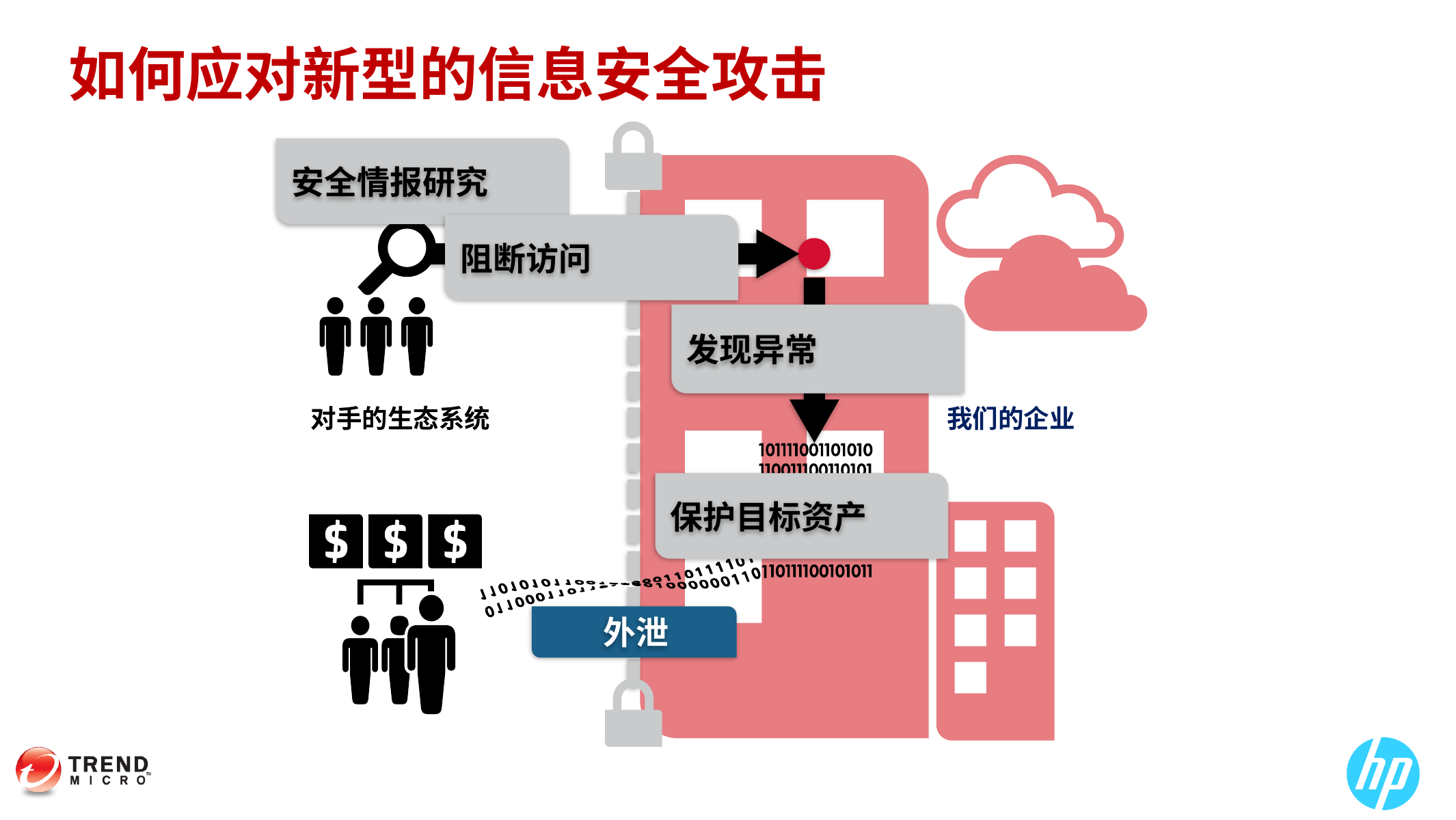

# 如何应对新型的信息安全攻击

安全情报研究

研究

阻断访问

渗透

发现

发现异常
我们的企业
对手的生态系统

保护目标资产

捕获

外泄